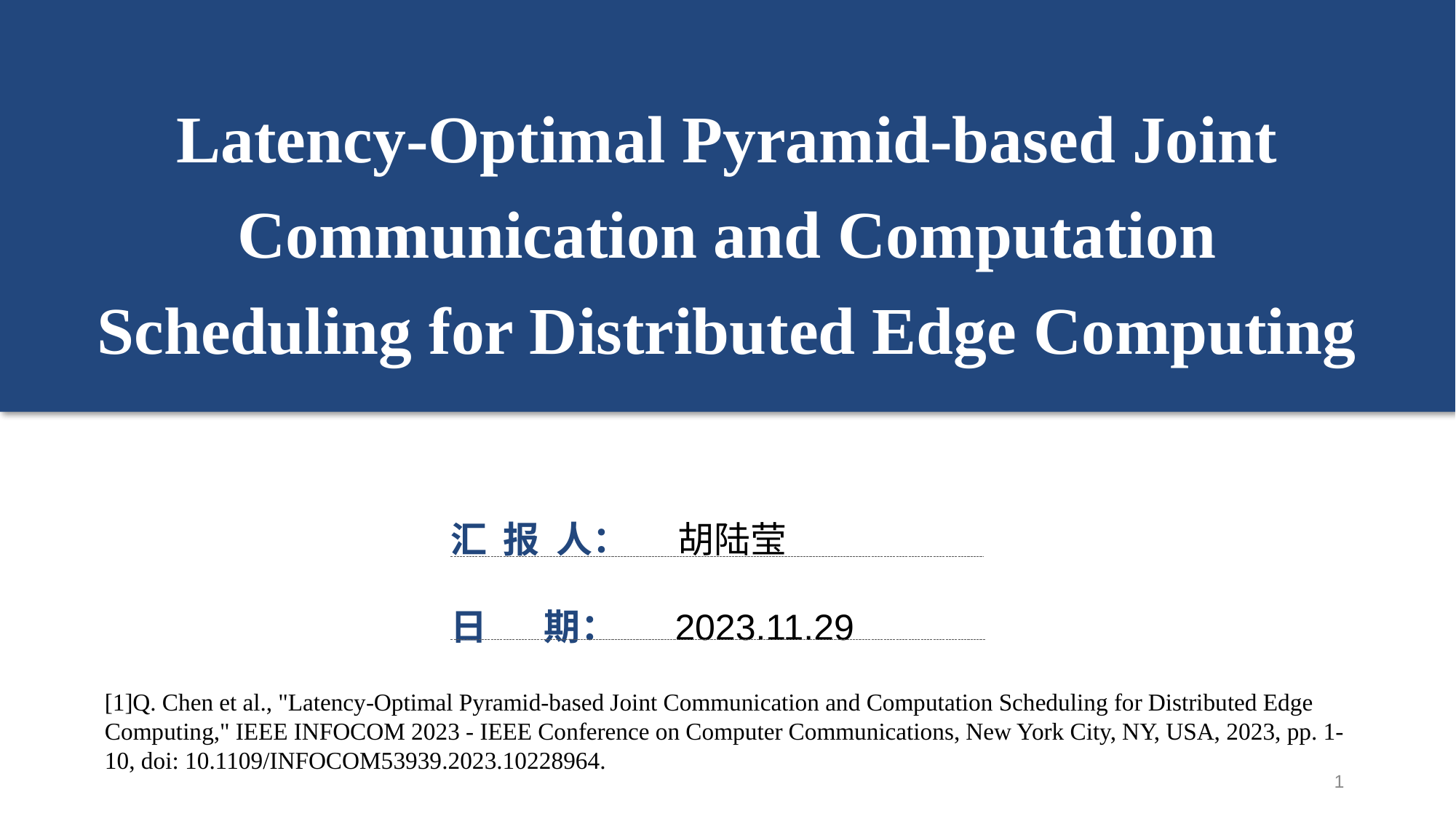

Latency-Optimal Pyramid-based Joint Communication and Computation Scheduling for Distributed Edge Computing
汇  报  人：      胡陆莹
日       期：      2023.11.29

[1]Q. Chen et al., "Latency-Optimal Pyramid-based Joint Communication and Computation Scheduling for Distributed Edge Computing," IEEE INFOCOM 2023 - IEEE Conference on Computer Communications, New York City, NY, USA, 2023, pp. 1-10, doi: 10.1109/INFOCOM53939.2023.10228964.
1